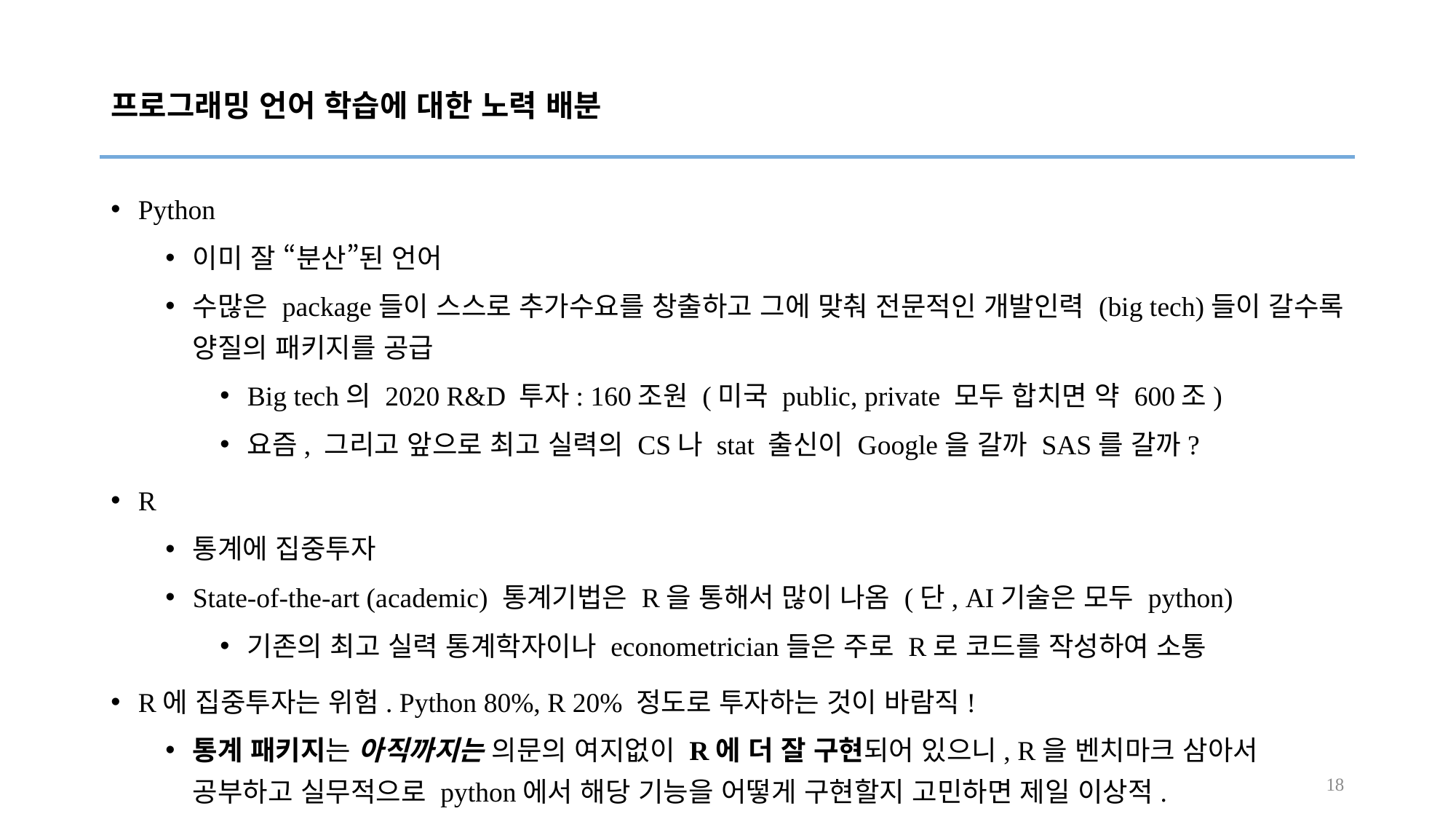

# 프로그래밍 언어 학습에 대한 노력 배분
Python
이미 잘 “분산”된 언어
수많은 package들이 스스로 추가수요를 창출하고 그에 맞춰 전문적인 개발인력 (big tech)들이 갈수록 양질의 패키지를 공급
Big tech의 2020 R&D 투자: 160조원 (미국 public, private 모두 합치면 약 600조)
요즘, 그리고 앞으로 최고 실력의 CS나 stat 출신이 Google을 갈까 SAS를 갈까?
R
통계에 집중투자
State-of-the-art (academic) 통계기법은 R을 통해서 많이 나옴 (단, AI기술은 모두 python)
기존의 최고 실력 통계학자이나 econometrician들은 주로 R로 코드를 작성하여 소통
R에 집중투자는 위험. Python 80%, R 20% 정도로 투자하는 것이 바람직!
통계 패키지는 아직까지는 의문의 여지없이 R에 더 잘 구현되어 있으니, R을 벤치마크 삼아서 공부하고 실무적으로 python에서 해당 기능을 어떻게 구현할지 고민하면 제일 이상적.
18